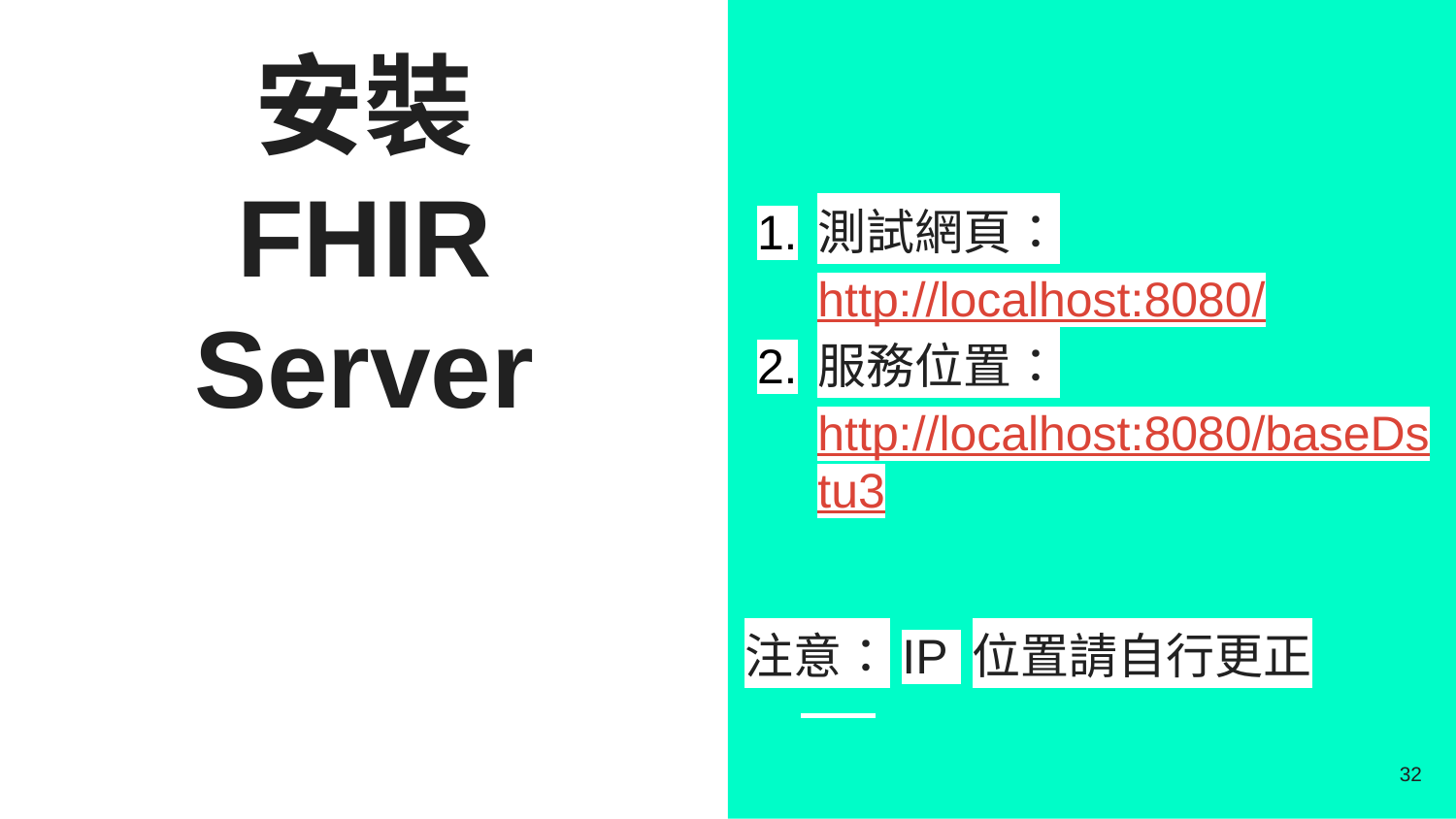

測試網頁：
http://localhost:8080/
服務位置：
http://localhost:8080/baseDstu3

注意：IP 位置請自行更正
# 安裝
FHIR Server

32